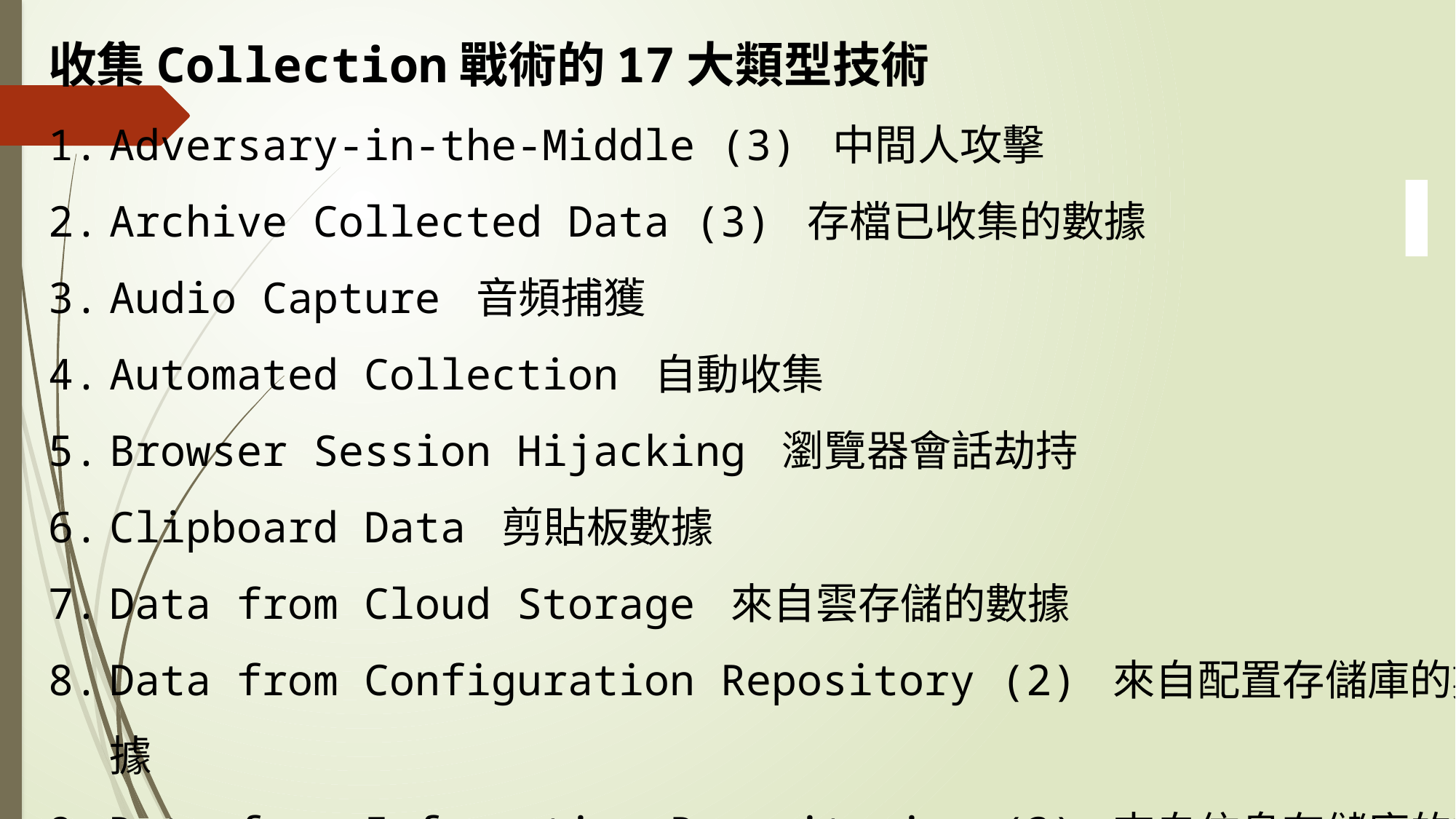

收集Collection戰術的17大類型技術
Adversary-in-the-Middle (3) 中間人攻擊
Archive Collected Data (3) 存檔已收集的數據
Audio Capture 音頻捕獲
Automated Collection 自動收集
Browser Session Hijacking 瀏覽器會話劫持
Clipboard Data 剪貼板數據
Data from Cloud Storage 來自雲存儲的數據
Data from Configuration Repository (2) 來自配置存儲庫的數據
Data from Information Repositories (3) 來自信息存儲庫的數據